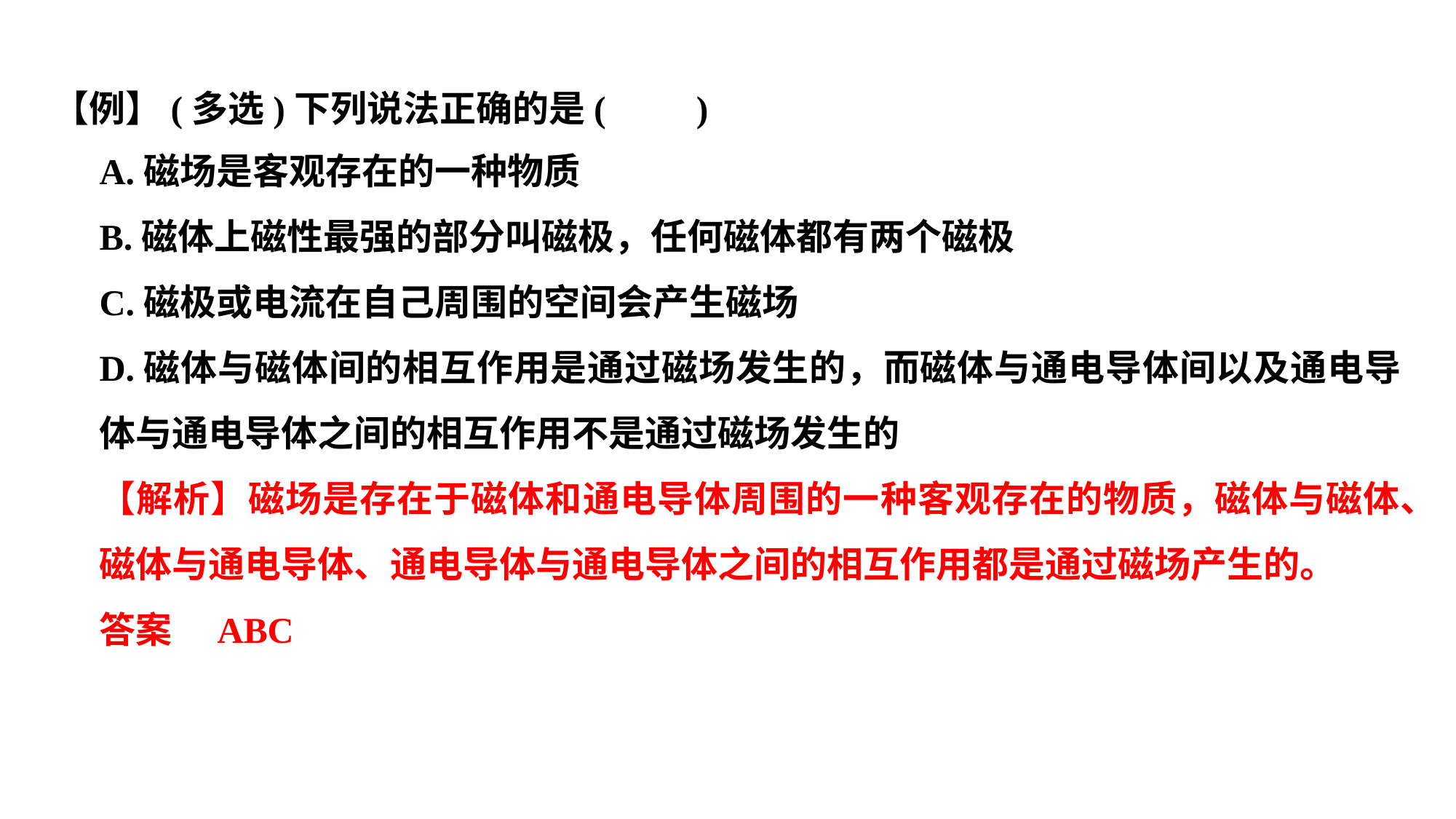

【例】(多选)下列说法正确的是(　　)
A.磁场是客观存在的一种物质
B.磁体上磁性最强的部分叫磁极，任何磁体都有两个磁极
C.磁极或电流在自己周围的空间会产生磁场
D.磁体与磁体间的相互作用是通过磁场发生的，而磁体与通电导体间以及通电导体与通电导体之间的相互作用不是通过磁场发生的
【解析】磁场是存在于磁体和通电导体周围的一种客观存在的物质，磁体与磁体、磁体与通电导体、通电导体与通电导体之间的相互作用都是通过磁场产生的。
答案　ABC